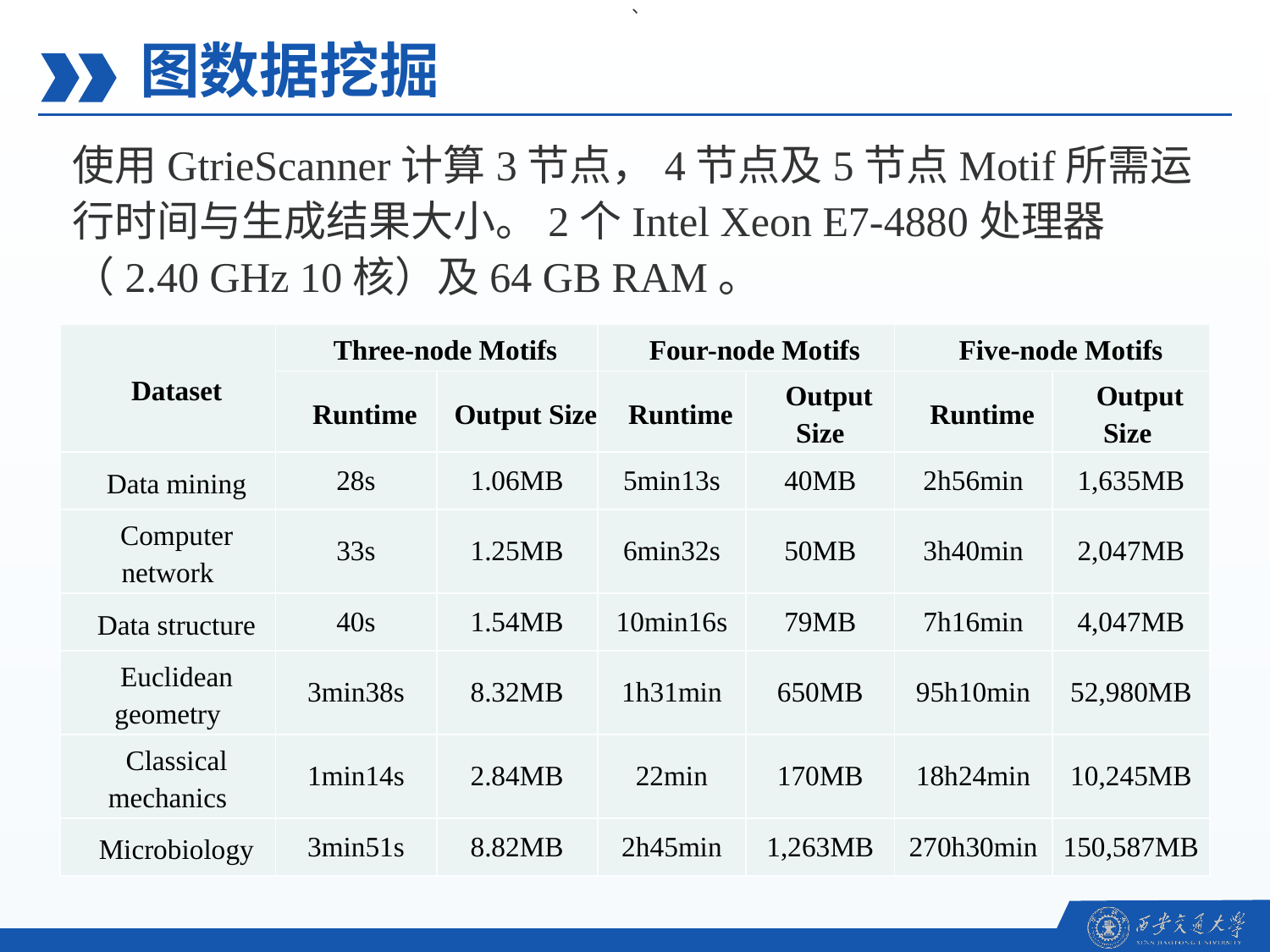

、
图数据挖掘
使用GtrieScanner计算3节点，4节点及5节点Motif所需运行时间与生成结果大小。2个Intel Xeon E7-4880处理器（2.40 GHz 10核）及64 GB RAM。
| Dataset | Three-node Motifs |  | Four-node Motifs |  | Five-node Motifs |  |
| --- | --- | --- | --- | --- | --- | --- |
|  | Runtime | Output Size | Runtime | Output Size | Runtime | Output Size |
| Data mining | 28s | 1.06MB | 5min13s | 40MB | 2h56min | 1,635MB |
| Computer network | 33s | 1.25MB | 6min32s | 50MB | 3h40min | 2,047MB |
| Data structure | 40s | 1.54MB | 10min16s | 79MB | 7h16min | 4,047MB |
| Euclidean geometry | 3min38s | 8.32MB | 1h31min | 650MB | 95h10min | 52,980MB |
| Classical mechanics | 1min14s | 2.84MB | 22min | 170MB | 18h24min | 10,245MB |
| Microbiology | 3min51s | 8.82MB | 2h45min | 1,263MB | 270h30min | 150,587MB |